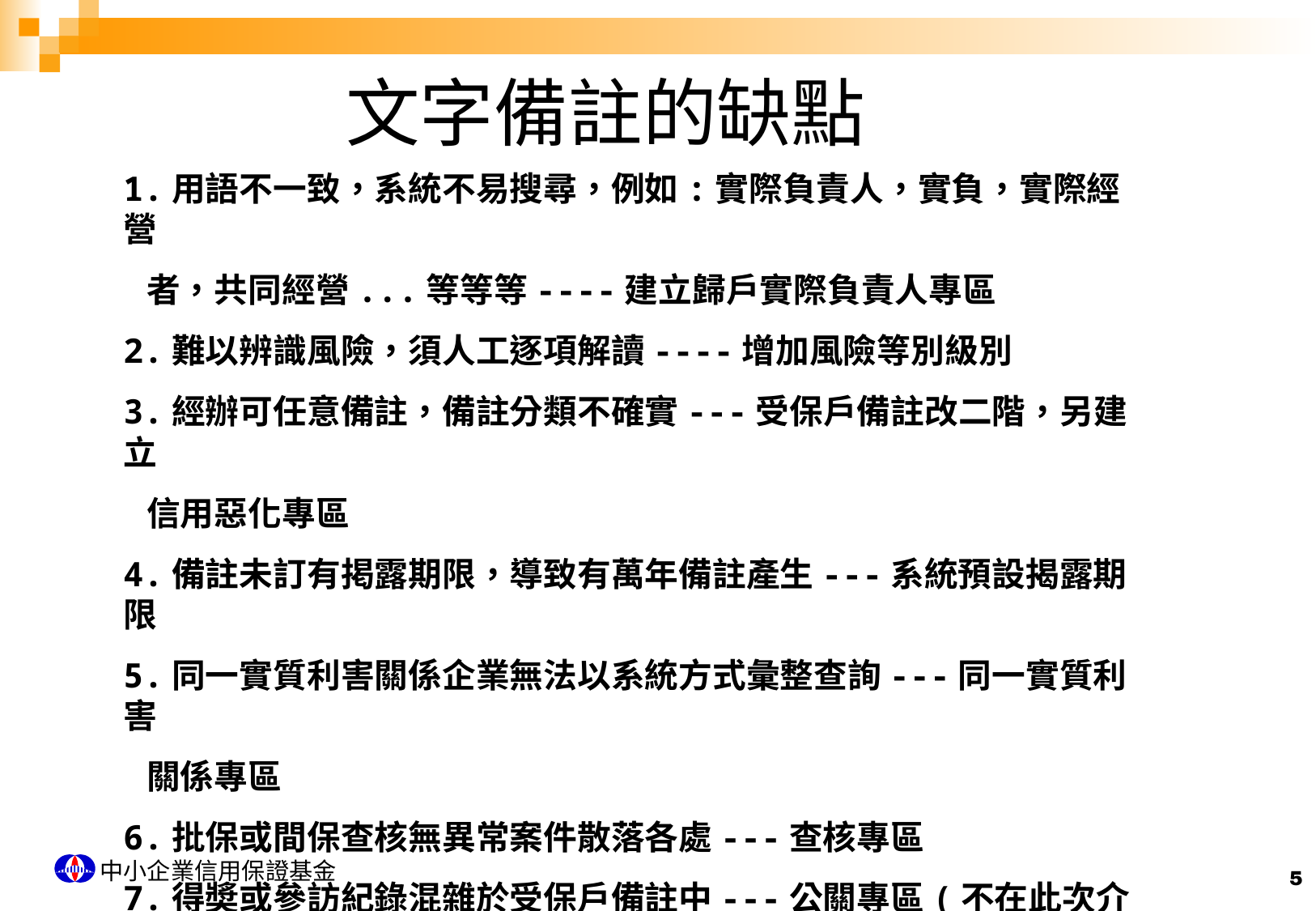

文字備註的缺點
1.用語不一致，系統不易搜尋，例如:實際負責人，實負，實際經營
  者，共同經營...等等等----建立歸戶實際負責人專區
2.難以辨識風險，須人工逐項解讀----增加風險等別級別
3.經辦可任意備註，備註分類不確實---受保戶備註改二階，另建立
  信用惡化專區
4.備註未訂有掲露期限，導致有萬年備註產生---系統預設揭露期限
5.同一實質利害關係企業無法以系統方式彙整查詢---同一實質利害
  關係專區
6.批保或間保查核無異常案件散落各處---查核專區
7.得奬或參訪紀錄混雜於受保戶備註中---公關專區(不在此次介紹範
  圍內)
5